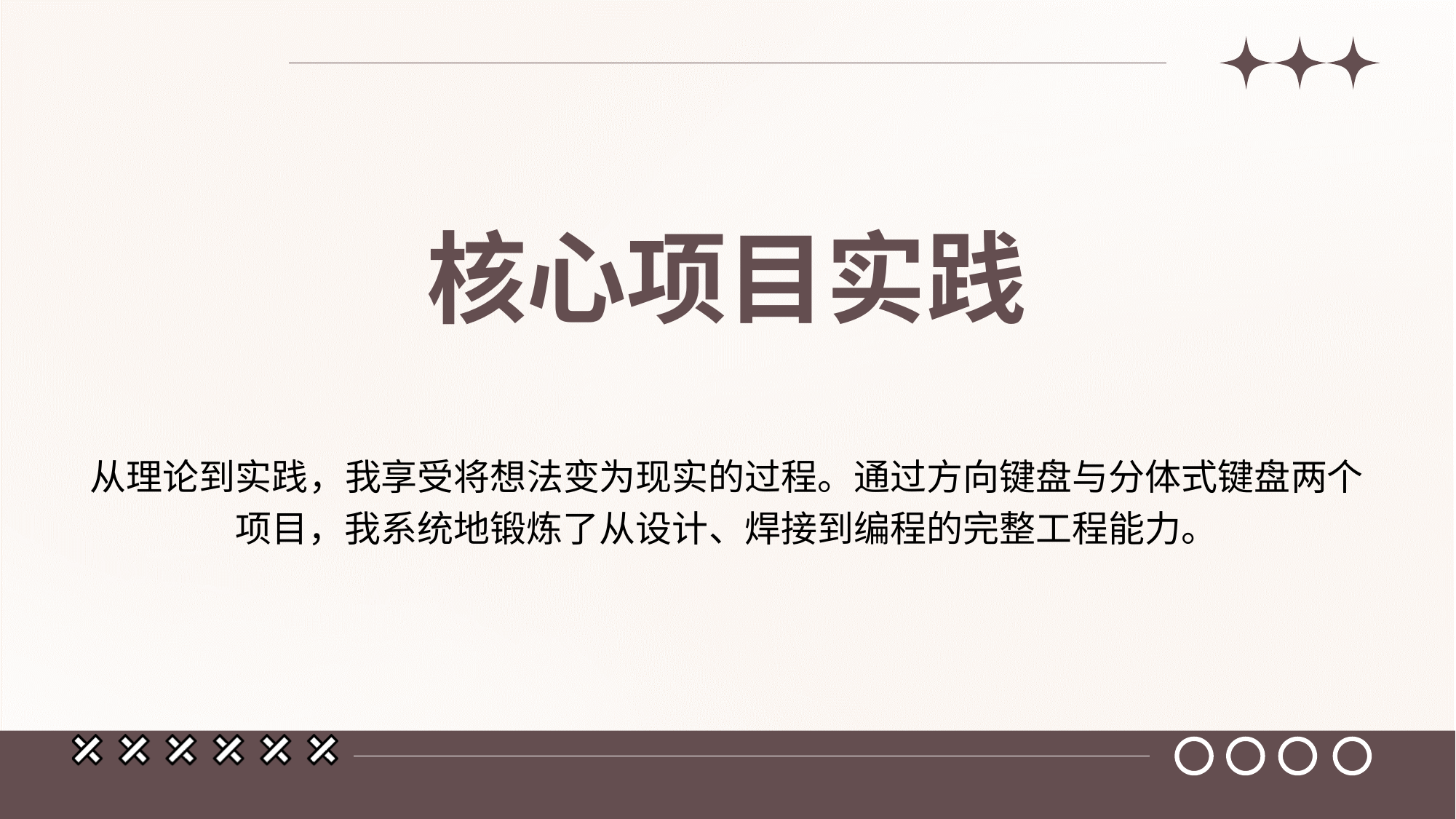

# 核心项目实践
从理论到实践，我享受将想法变为现实的过程。通过方向键盘与分体式键盘两个项目，我系统地锻炼了从设计、焊接到编程的完整工程能力。